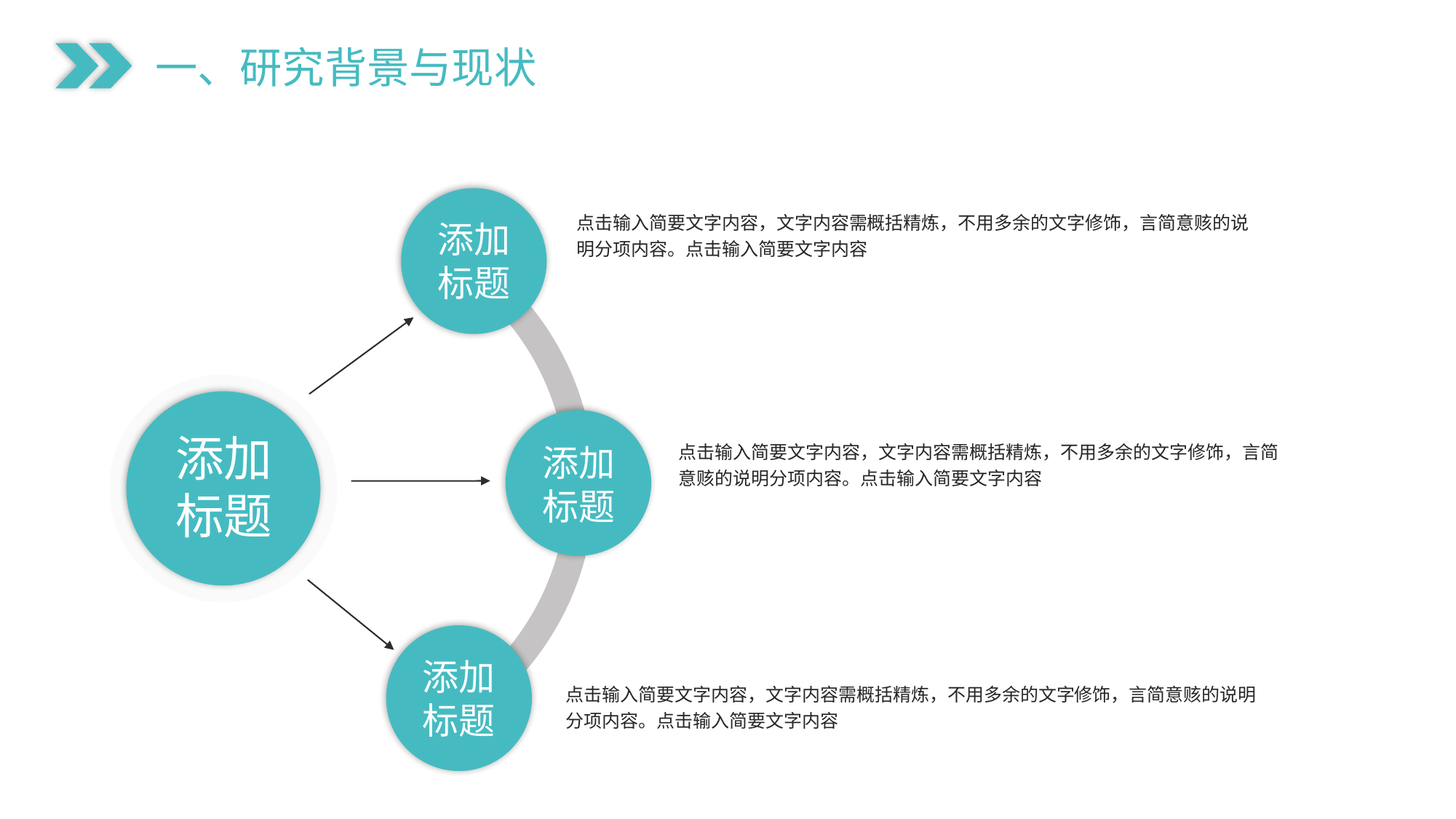

一、研究背景与现状

添加标题
点击输入简要文字内容，文字内容需概括精炼，不用多余的文字修饰，言简意赅的说明分项内容。点击输入简要文字内容

添加标题

添加标题
点击输入简要文字内容，文字内容需概括精炼，不用多余的文字修饰，言简意赅的说明分项内容。点击输入简要文字内容

添加标题
点击输入简要文字内容，文字内容需概括精炼，不用多余的文字修饰，言简意赅的说明分项内容。点击输入简要文字内容